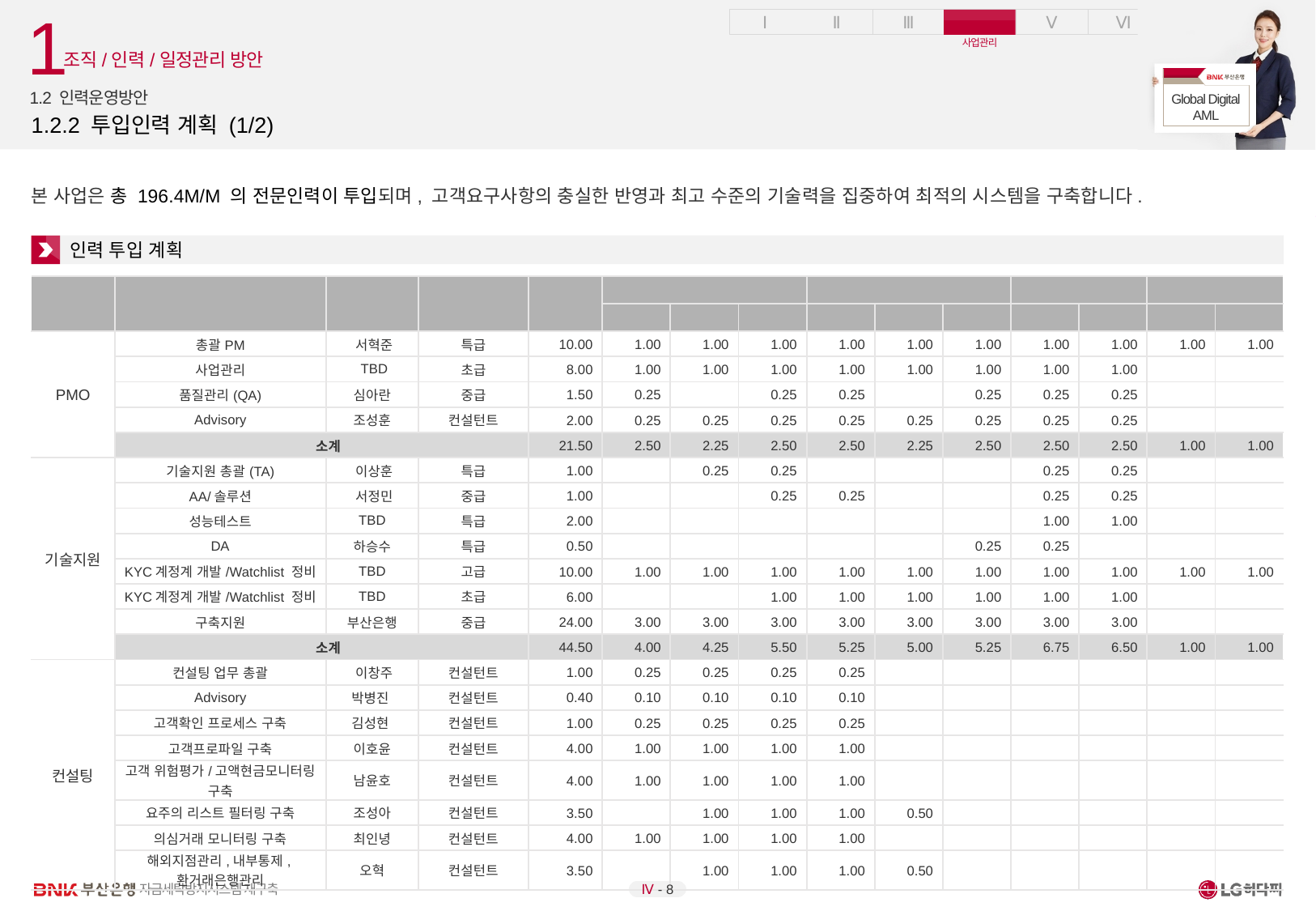

1
조직/인력/일정관리 방안
1.2 인력운영방안
# 1.2.2 투입인력 계획 (1/2)
본 사업은 총 196.4M/M 의 전문인력이 투입되며, 고객요구사항의 충실한 반영과 최고 수준의 기술력을 집중하여 최적의 시스템을 구축합니다.
인력 투입 계획

| 팀 | 업무구분 | 성명 | 등급 | 소계 | 컨설팅/분석/설계 |  |  | 개발 |  |  | 테스트/이행 |  | 안정화 |  |
| --- | --- | --- | --- | --- | --- | --- | --- | --- | --- | --- | --- | --- | --- | --- |
|  |  |  |  |  | M1 | M2 | M3 | M4 | M5 | M6 | M7 | M8 | M9 | M10 |
| PMO | 총괄PM | 서혁준 | 특급 | 10.00 | 1.00 | 1.00 | 1.00 | 1.00 | 1.00 | 1.00 | 1.00 | 1.00 | 1.00 | 1.00 |
|  | 사업관리 | TBD | 초급 | 8.00 | 1.00 | 1.00 | 1.00 | 1.00 | 1.00 | 1.00 | 1.00 | 1.00 |  |  |
|  | 품질관리(QA) | 심아란 | 중급 | 1.50 | 0.25 |  | 0.25 | 0.25 |  | 0.25 | 0.25 | 0.25 |  |  |
|  | Advisory | 조성훈 | 컨설턴트 | 2.00 | 0.25 | 0.25 | 0.25 | 0.25 | 0.25 | 0.25 | 0.25 | 0.25 |  |  |
|  | 소계 |  |  | 21.50 | 2.50 | 2.25 | 2.50 | 2.50 | 2.25 | 2.50 | 2.50 | 2.50 | 1.00 | 1.00 |
| 기술지원 | 기술지원 총괄(TA) | 이상훈 | 특급 | 1.00 |  | 0.25 | 0.25 |  |  |  | 0.25 | 0.25 |  |  |
|  | AA/솔루션 | 서정민 | 중급 | 1.00 |  |  | 0.25 | 0.25 |  |  | 0.25 | 0.25 |  |  |
|  | 성능테스트 | TBD | 특급 | 2.00 |  |  |  |  |  |  | 1.00 | 1.00 |  |  |
|  | DA | 하승수 | 특급 | 0.50 |  |  |  |  |  | 0.25 | 0.25 |  |  |  |
|  | KYC계정계 개발/Watchlist 정비 | TBD | 고급 | 10.00 | 1.00 | 1.00 | 1.00 | 1.00 | 1.00 | 1.00 | 1.00 | 1.00 | 1.00 | 1.00 |
|  | KYC계정계 개발/Watchlist 정비 | TBD | 초급 | 6.00 |  |  | 1.00 | 1.00 | 1.00 | 1.00 | 1.00 | 1.00 |  |  |
|  | 구축지원 | 부산은행 | 중급 | 24.00 | 3.00 | 3.00 | 3.00 | 3.00 | 3.00 | 3.00 | 3.00 | 3.00 |  |  |
|  | 소계 |  |  | 44.50 | 4.00 | 4.25 | 5.50 | 5.25 | 5.00 | 5.25 | 6.75 | 6.50 | 1.00 | 1.00 |
| 컨설팅 | 컨설팅 업무 총괄 | 이창주 | 컨설턴트 | 1.00 | 0.25 | 0.25 | 0.25 | 0.25 |  |  |  |  |  |  |
|  | Advisory | 박병진 | 컨설턴트 | 0.40 | 0.10 | 0.10 | 0.10 | 0.10 |  |  |  |  |  |  |
|  | 고객확인 프로세스 구축 | 김성현 | 컨설턴트 | 1.00 | 0.25 | 0.25 | 0.25 | 0.25 |  |  |  |  |  |  |
|  | 고객프로파일 구축 | 이호윤 | 컨설턴트 | 4.00 | 1.00 | 1.00 | 1.00 | 1.00 |  |  |  |  |  |  |
|  | 고객 위험평가/고액현금모니터링 구축 | 남윤호 | 컨설턴트 | 4.00 | 1.00 | 1.00 | 1.00 | 1.00 |  |  |  |  |  |  |
|  | 요주의 리스트 필터링 구축 | 조성아 | 컨설턴트 | 3.50 |  | 1.00 | 1.00 | 1.00 | 0.50 |  |  |  |  |  |
|  | 의심거래 모니터링 구축 | 최인녕 | 컨설턴트 | 4.00 | 1.00 | 1.00 | 1.00 | 1.00 |  |  |  |  |  |  |
|  | 해외지점관리,내부통제,환거래은행관리 | 오혁 | 컨설턴트 | 3.50 |  | 1.00 | 1.00 | 1.00 | 0.50 |  |  |  |  |  |
Ⅳ - 8